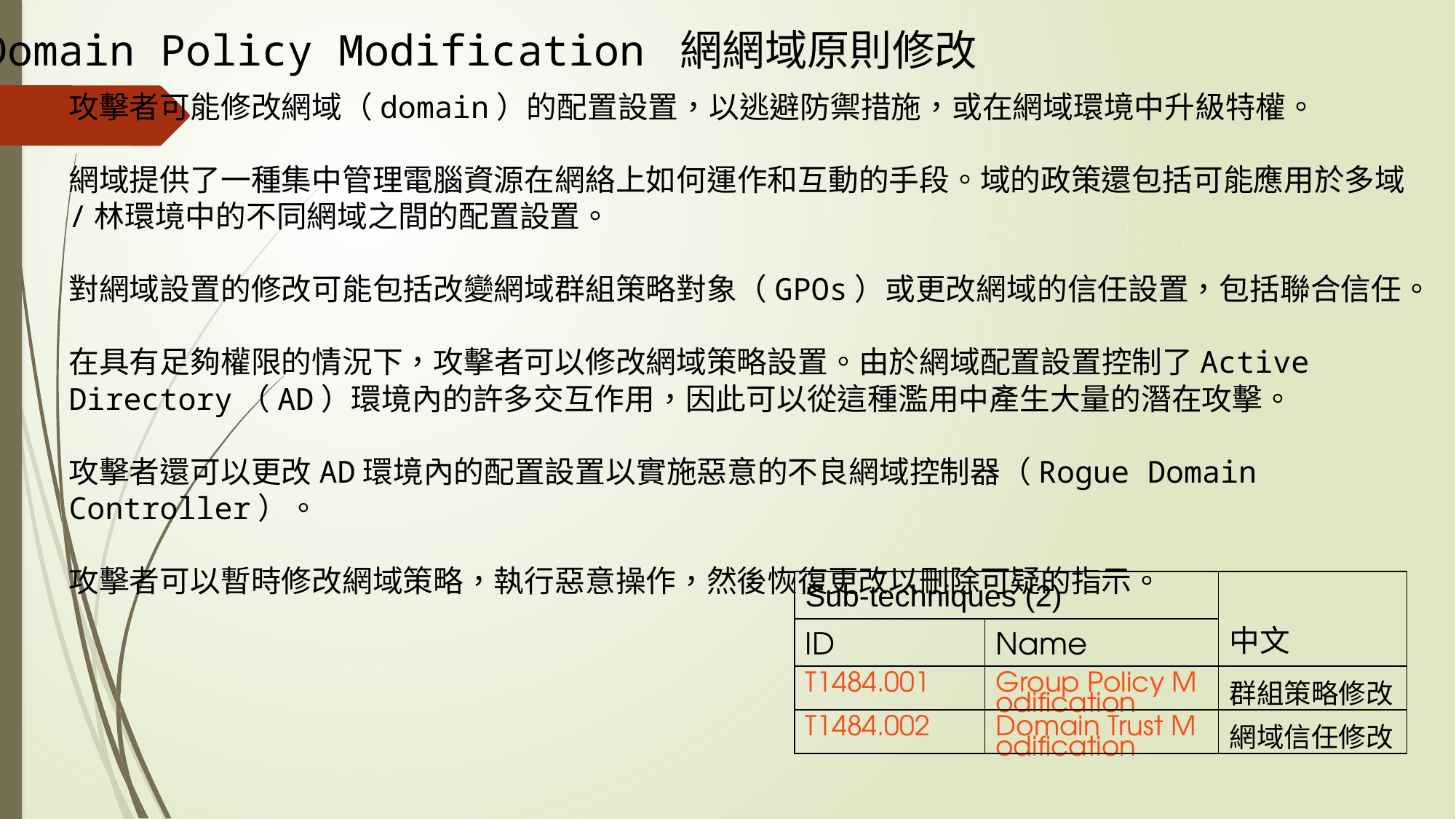

Domain Policy Modification 網網域原則修改
攻擊者可能修改網域（domain）的配置設置，以逃避防禦措施，或在網域環境中升級特權。

網域提供了一種集中管理電腦資源在網絡上如何運作和互動的手段。域的政策還包括可能應用於多域/林環境中的不同網域之間的配置設置。

對網域設置的修改可能包括改變網域群組策略對象（GPOs）或更改網域的信任設置，包括聯合信任。

在具有足夠權限的情況下，攻擊者可以修改網域策略設置。由於網域配置設置控制了Active Directory（AD）環境內的許多交互作用，因此可以從這種濫用中產生大量的潛在攻擊。

攻擊者還可以更改AD環境內的配置設置以實施惡意的不良網域控制器（Rogue Domain Controller）。

攻擊者可以暫時修改網域策略，執行惡意操作，然後恢復更改以刪除可疑的指示。
| Sub-techniques (2) |  | 中文 |
| --- | --- | --- |
| ID | Name |  |
| T1484.001 | Group Policy Modification | 群組策略修改 |
| T1484.002 | Domain Trust Modification | 網域信任修改 |